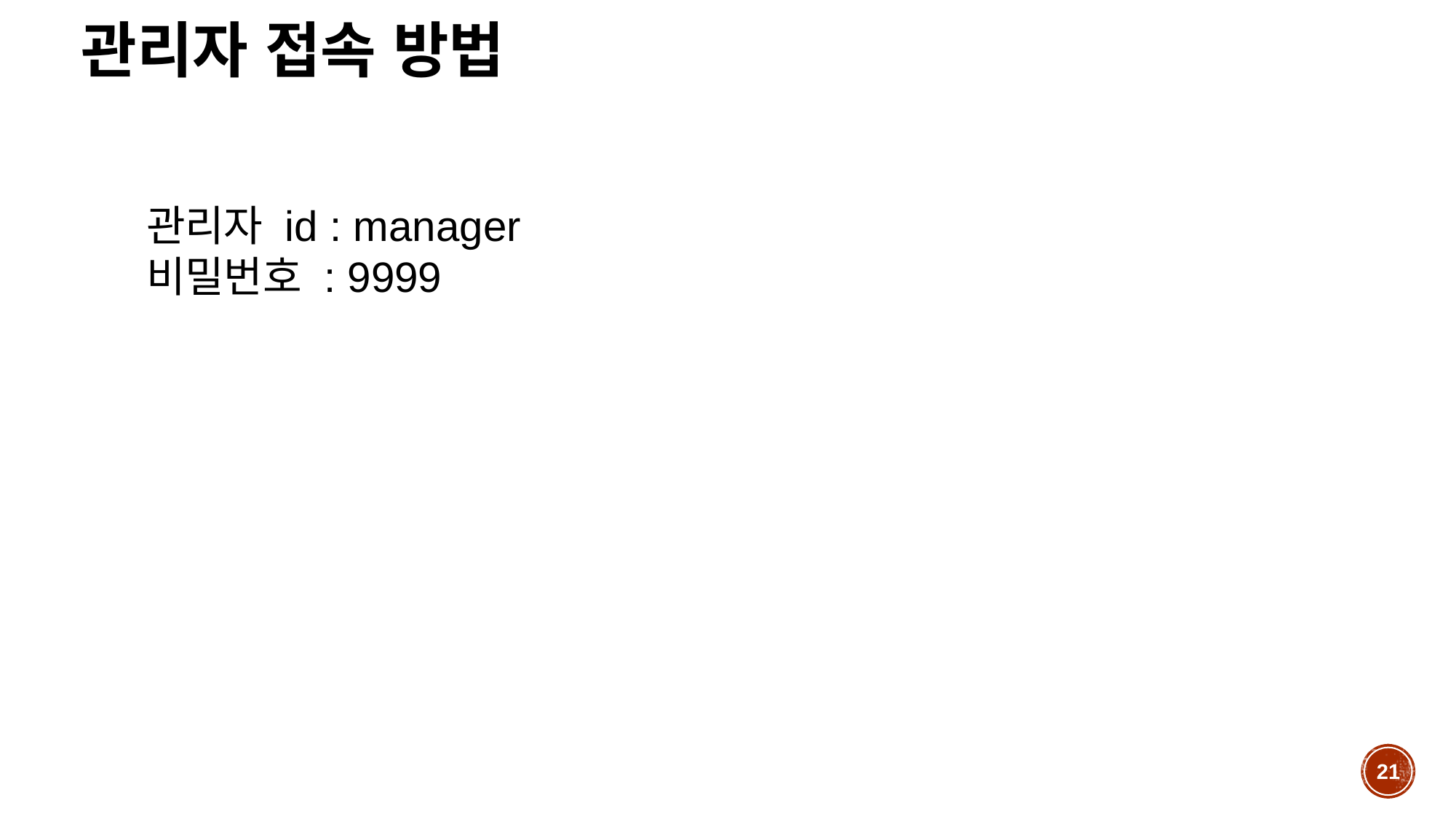

# 관리자 접속 방법
관리자 id : manager
비밀번호 : 9999
21